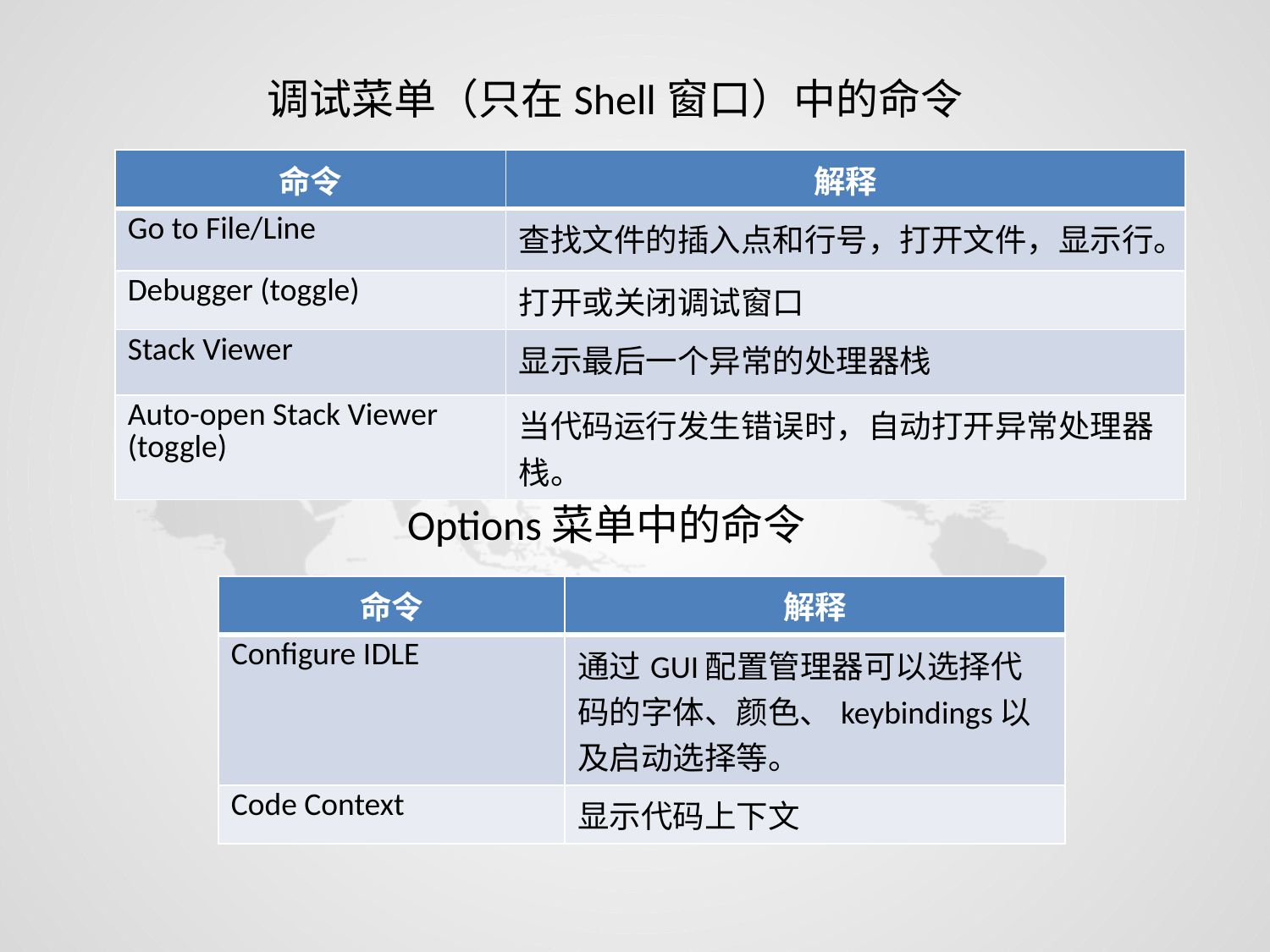

调试菜单（只在Shell窗口）中的命令
| 命令 | 解释 |
| --- | --- |
| Go to File/Line | 查找文件的插入点和行号，打开文件，显示行。 |
| Debugger (toggle) | 打开或关闭调试窗口 |
| Stack Viewer | 显示最后一个异常的处理器栈 |
| Auto-open Stack Viewer (toggle) | 当代码运行发生错误时，自动打开异常处理器栈。 |
Options菜单中的命令
| 命令 | 解释 |
| --- | --- |
| Configure IDLE | 通过GUI配置管理器可以选择代码的字体、颜色、keybindings以及启动选择等。 |
| Code Context | 显示代码上下文 |